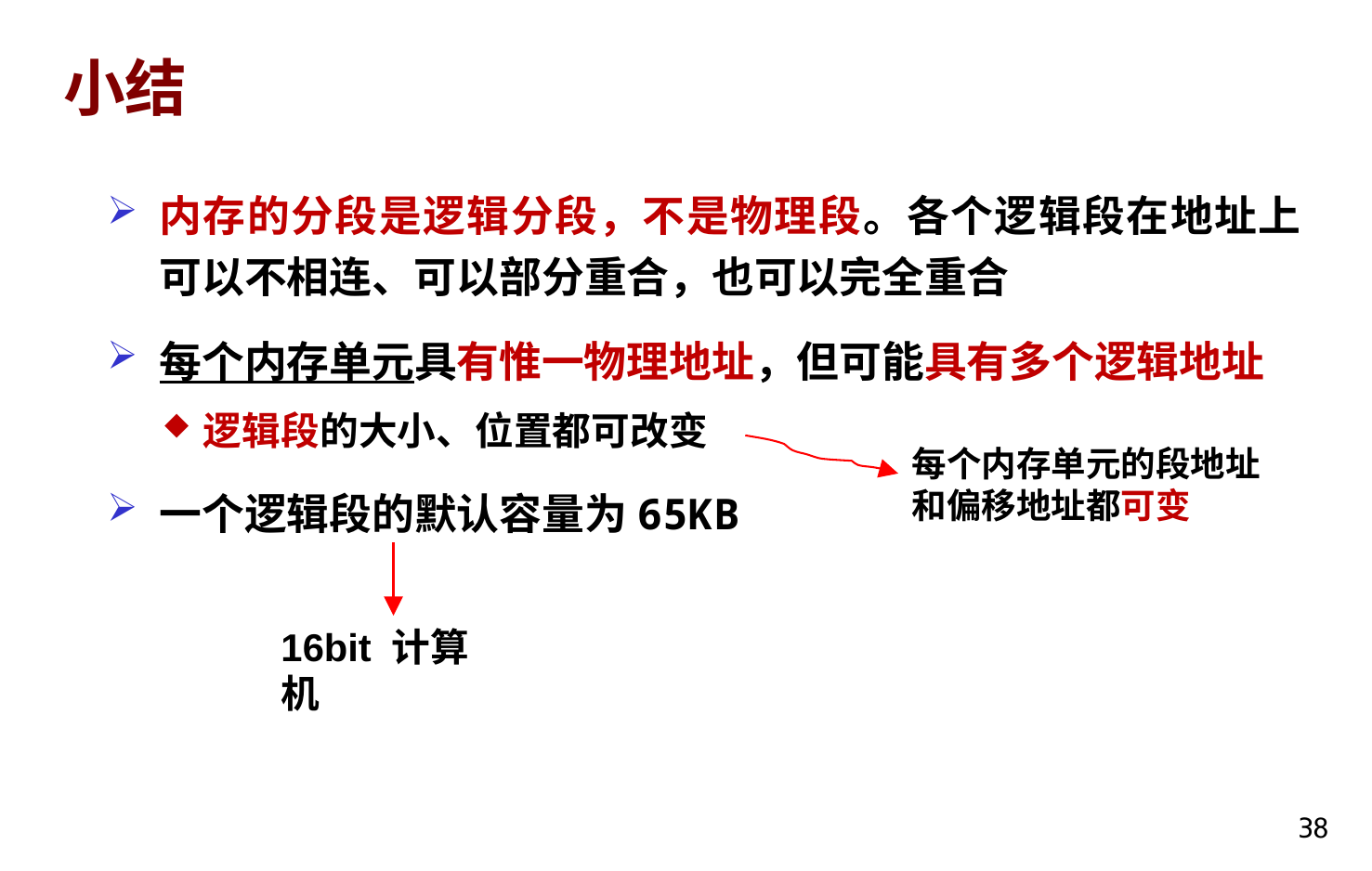

# 小结
内存的分段是逻辑分段，不是物理段。各个逻辑段在地址上可以不相连、可以部分重合，也可以完全重合
每个内存单元具有惟一物理地址，但可能具有多个逻辑地址
逻辑段的大小、位置都可改变
一个逻辑段的默认容量为65KB

每个内存单元的段地址和偏移地址都可变
16bit 计算机
38